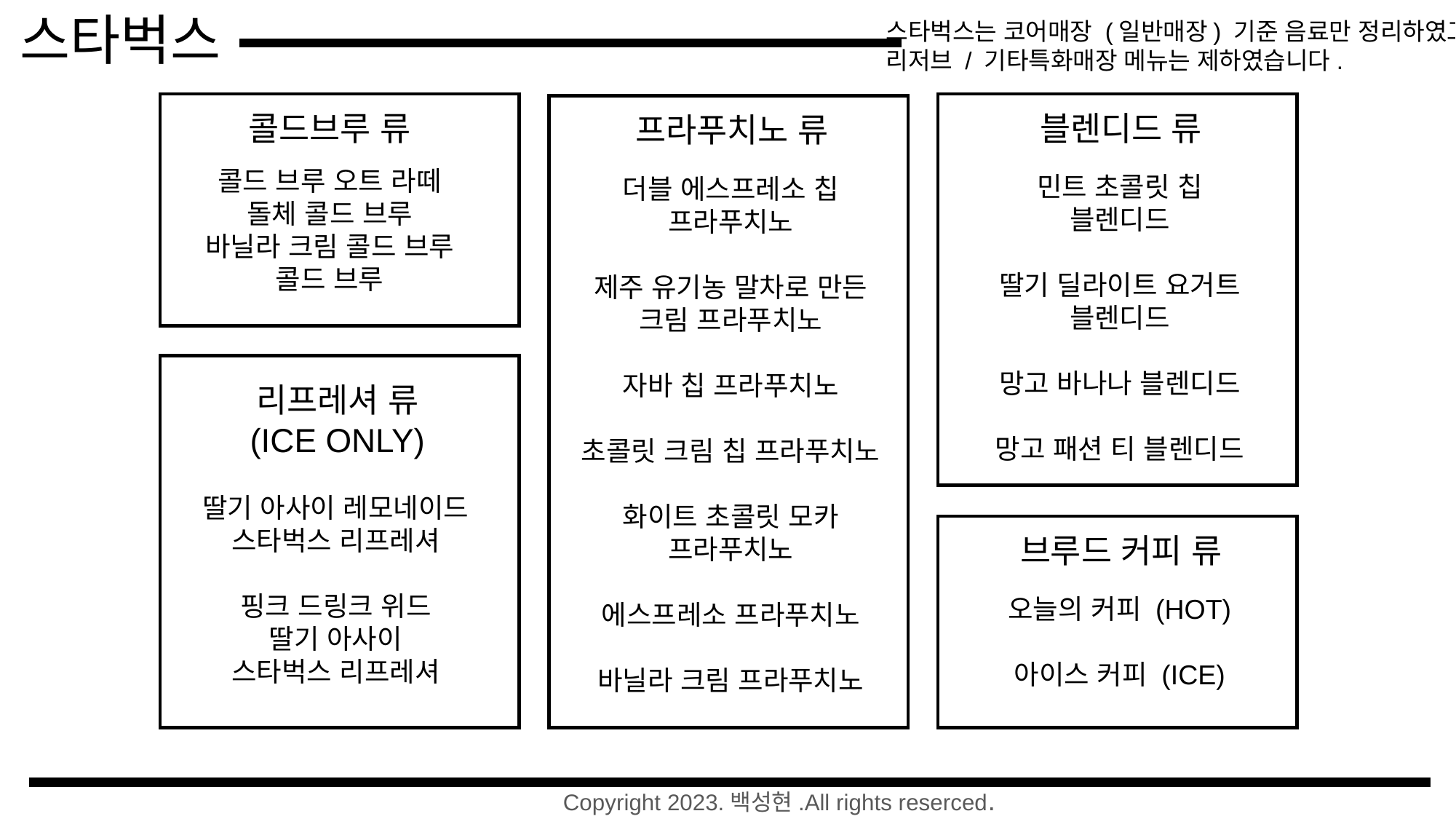

스타벅스
스타벅스는 코어매장 (일반매장) 기준 음료만 정리하였고
리저브 / 기타특화매장 메뉴는 제하였습니다.

콜드브루 류
블렌디드 류
프라푸치노 류
콜드 브루 오트 라떼
돌체 콜드 브루
바닐라 크림 콜드 브루
콜드 브루
민트 초콜릿 칩
블렌디드

딸기 딜라이트 요거트
블렌디드

망고 바나나 블렌디드

망고 패션 티 블렌디드

더블 에스프레소 칩
프라푸치노

제주 유기농 말차로 만든
크림 프라푸치노

자바 칩 프라푸치노

초콜릿 크림 칩 프라푸치노

화이트 초콜릿 모카
프라푸치노

에스프레소 프라푸치노

바닐라 크림 프라푸치노

리프레셔 류
(ICE ONLY)
딸기 아사이 레모네이드
스타벅스 리프레셔

핑크 드링크 위드
딸기 아사이
스타벅스 리프레셔

브루드 커피 류
오늘의 커피 (HOT)

아이스 커피 (ICE)

Copyright 2023.백성현.All rights reserced.